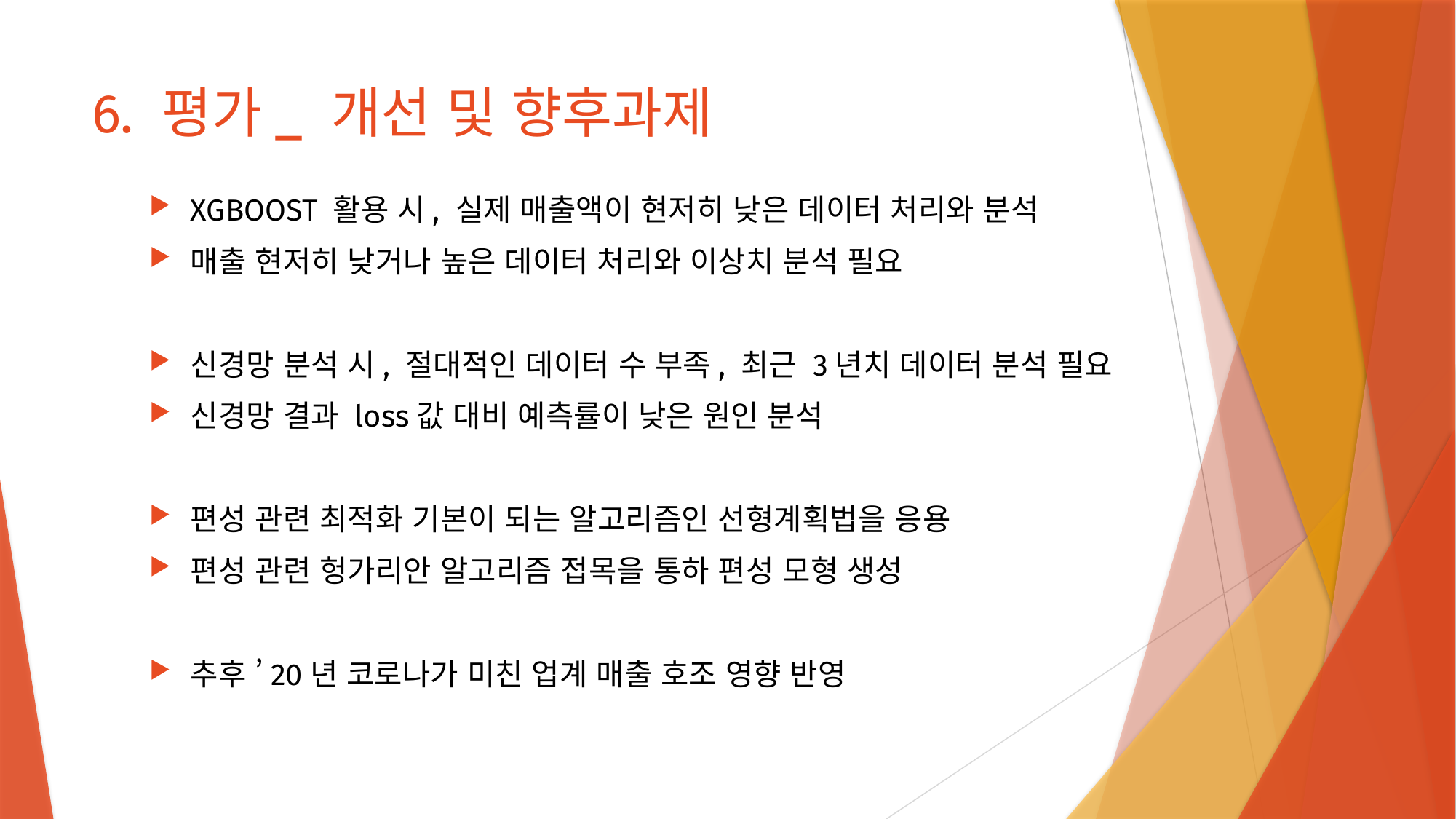

# 6. 평가_ 개선 및 향후과제

XGBOOST 활용 시, 실제 매출액이 현저히 낮은 데이터 처리와 분석
매출 현저히 낮거나 높은 데이터 처리와 이상치 분석 필요

신경망 분석 시, 절대적인 데이터 수 부족, 최근 3년치 데이터 분석 필요
신경망 결과 loss값 대비 예측률이 낮은 원인 분석

편성 관련 최적화 기본이 되는 알고리즘인 선형계획법을 응용
편성 관련 헝가리안 알고리즘 접목을 통하 편성 모형 생성

추후 ’20년 코로나가 미친 업계 매출 호조 영향 반영